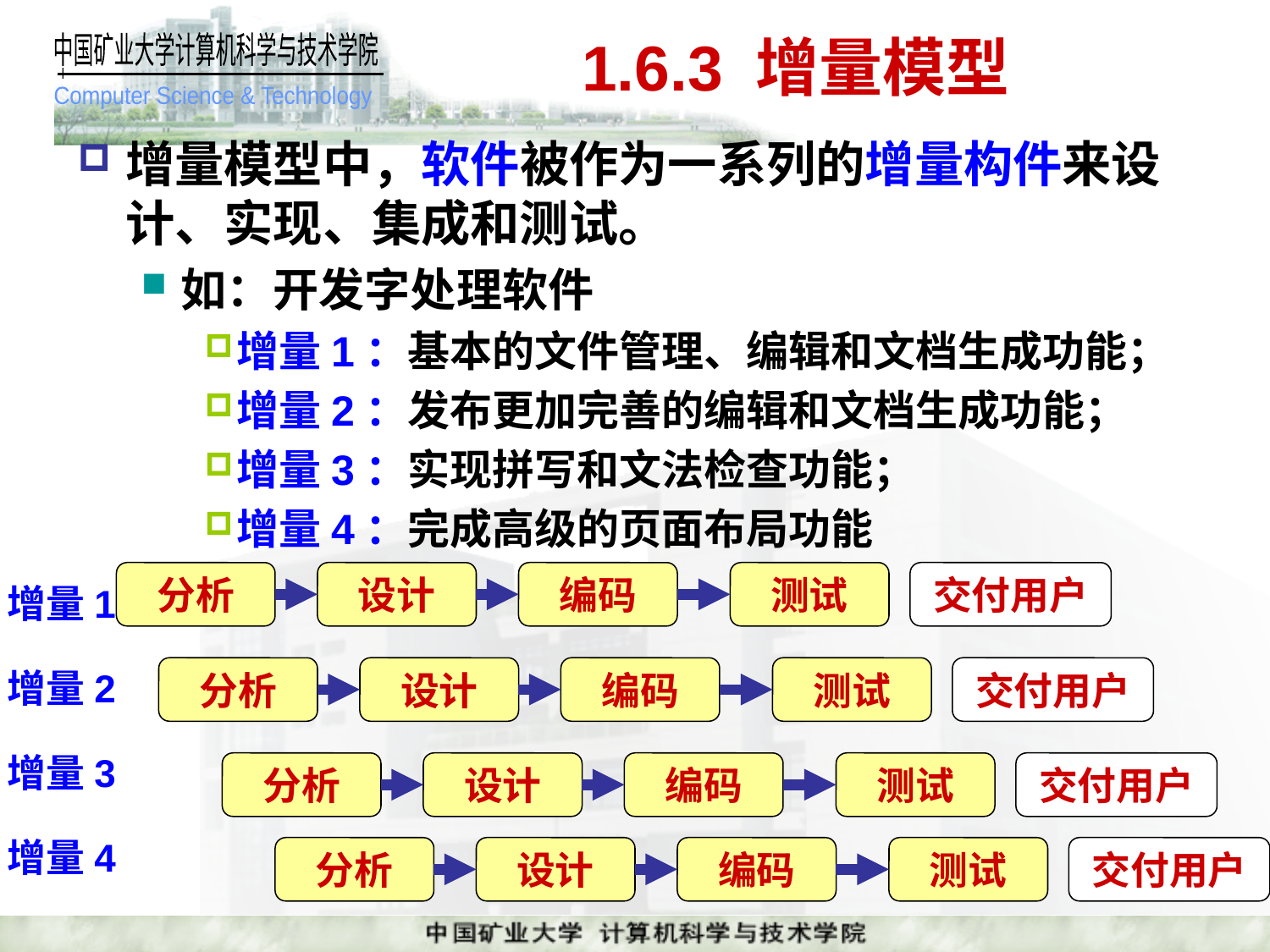

# 1.6.3 增量模型
增量模型中，软件被作为一系列的增量构件来设计、实现、集成和测试。
如：开发字处理软件
增量1：基本的文件管理、编辑和文档生成功能；
增量2：发布更加完善的编辑和文档生成功能；
增量3：实现拼写和文法检查功能；
增量4：完成高级的页面布局功能
分析
设计
编码
测试
交付用户
增量1
增量2
分析
设计
编码
测试
交付用户
增量3
分析
设计
编码
测试
交付用户
增量4
分析
设计
编码
测试
交付用户
105